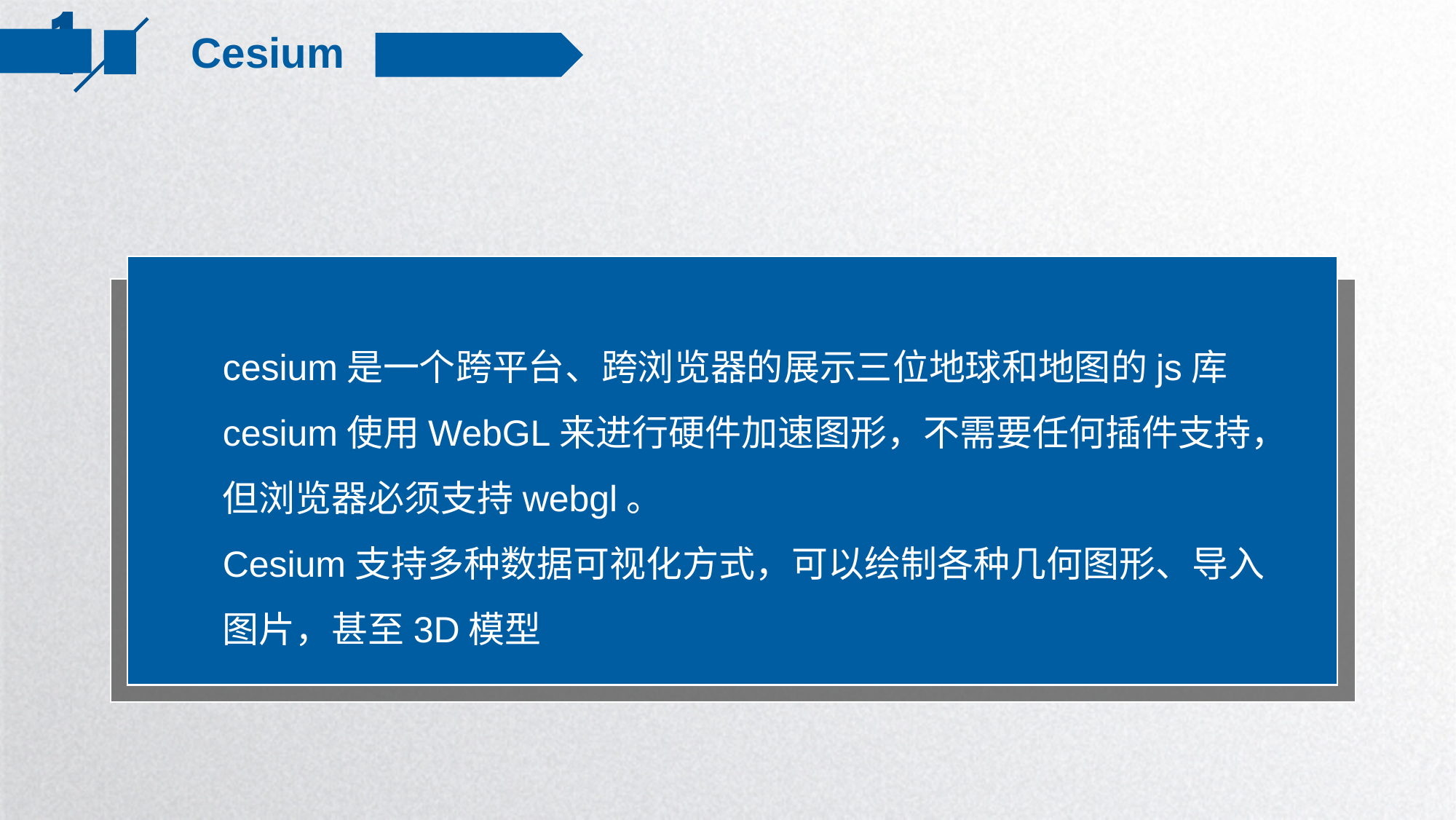

Cesium

cesium是一个跨平台、跨浏览器的展示三位地球和地图的js库
cesium使用WebGL来进行硬件加速图形，不需要任何插件支持，但浏览器必须支持webgl。
Cesium支持多种数据可视化方式，可以绘制各种几何图形、导入图片，甚至3D模型